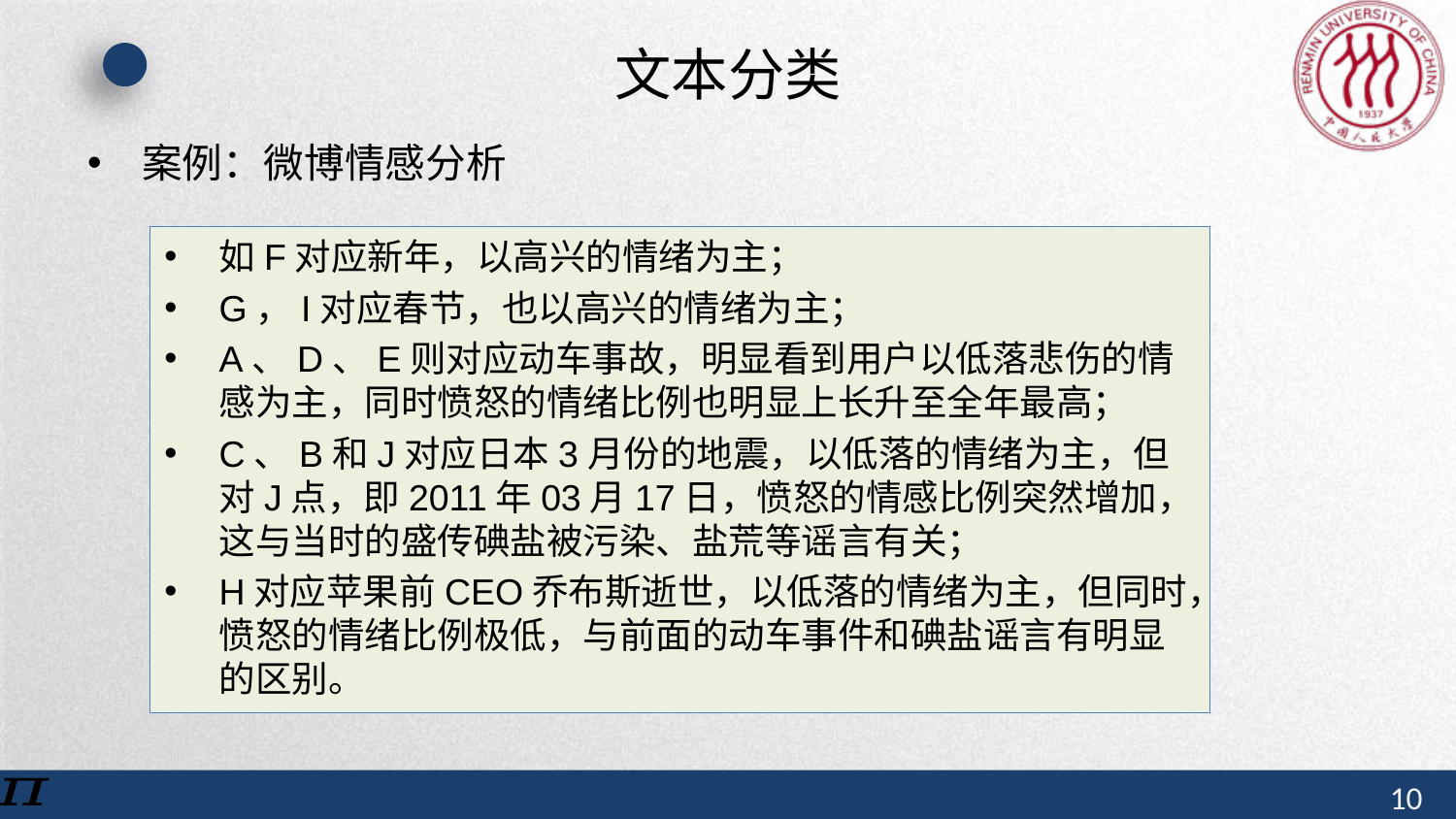

# 文本分类
案例：微博情感分析
如F对应新年，以高兴的情绪为主；
G，I对应春节，也以高兴的情绪为主；
A、D、E则对应动车事故，明显看到用户以低落悲伤的情感为主，同时愤怒的情绪比例也明显上长升至全年最高；
C、B和J对应日本3月份的地震，以低落的情绪为主，但对J点，即2011年03月17日，愤怒的情感比例突然增加，这与当时的盛传碘盐被污染、盐荒等谣言有关；
H对应苹果前CEO乔布斯逝世，以低落的情绪为主，但同时，愤怒的情绪比例极低，与前面的动车事件和碘盐谣言有明显的区别。